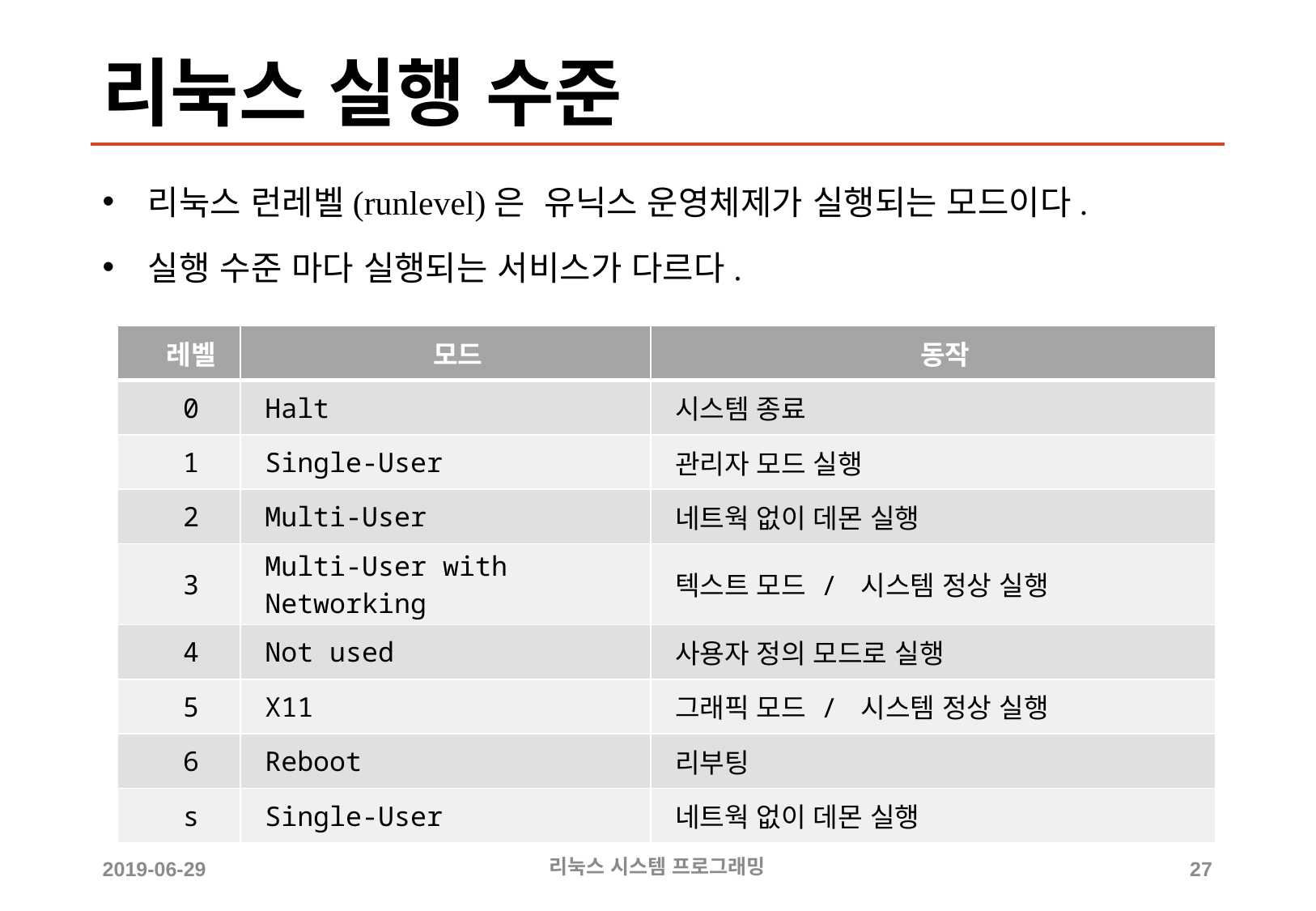

# 리눅스 실행 수준
리눅스 런레벨(runlevel)은  유닉스 운영체제가 실행되는 모드이다.
실행 수준 마다 실행되는 서비스가 다르다.
| 레벨 | 모드 | 동작 |
| --- | --- | --- |
| 0 | Halt | 시스템 종료 |
| 1 | Single-User | 관리자 모드 실행 |
| 2 | Multi-User | 네트웍 없이 데몬 실행 |
| 3 | Multi-User with Networking | 텍스트 모드 / 시스템 정상 실행 |
| 4 | Not used | 사용자 정의 모드로 실행 |
| 5 | X11 | 그래픽 모드 / 시스템 정상 실행 |
| 6 | Reboot | 리부팅 |
| s | Single-User | 네트웍 없이 데몬 실행 |
2019-06-29
리눅스 시스템 프로그래밍
27